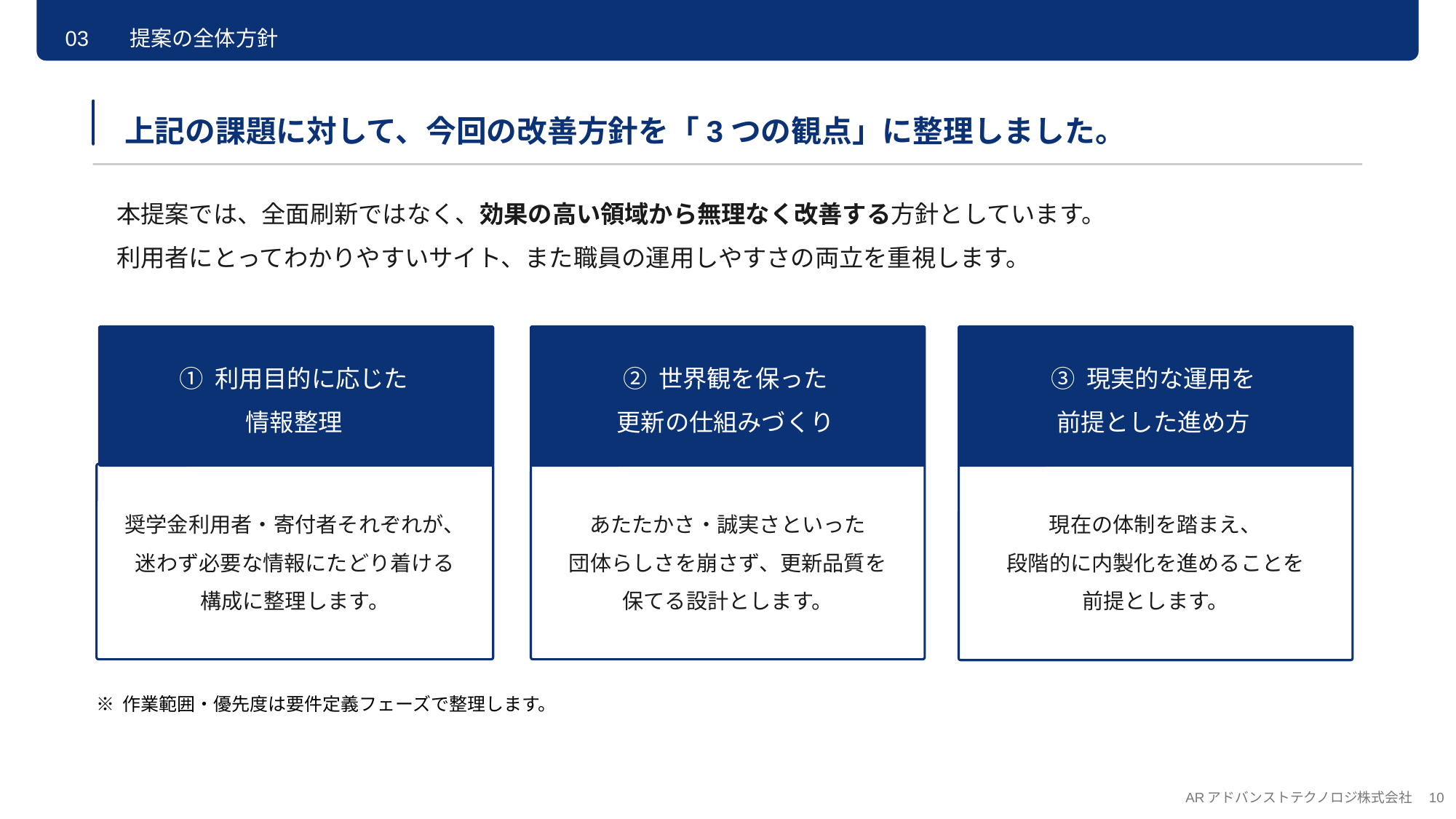

03　	提案の全体方針
上記の課題に対して、今回の改善方針を「3つの観点」に整理しました。
本提案では、全面刷新ではなく、効果の高い領域から無理なく改善する方針としています。
利用者にとってわかりやすいサイト、また職員の運用しやすさの両立を重視します。
① 利用目的に応じた
情報整理
奨学金利用者・寄付者それぞれが、迷わず必要な情報にたどり着ける
構成に整理します。

② 世界観を保った
更新の仕組みづくり
あたたかさ・誠実さといった
団体らしさを崩さず、更新品質を
保てる設計とします。
③ 現実的な運用を
前提とした進め方
現在の体制を踏まえ、
段階的に内製化を進めることを
前提とします。

※ 作業範囲・優先度は要件定義フェーズで整理します。
ARアドバンストテクノロジ株式会社　10